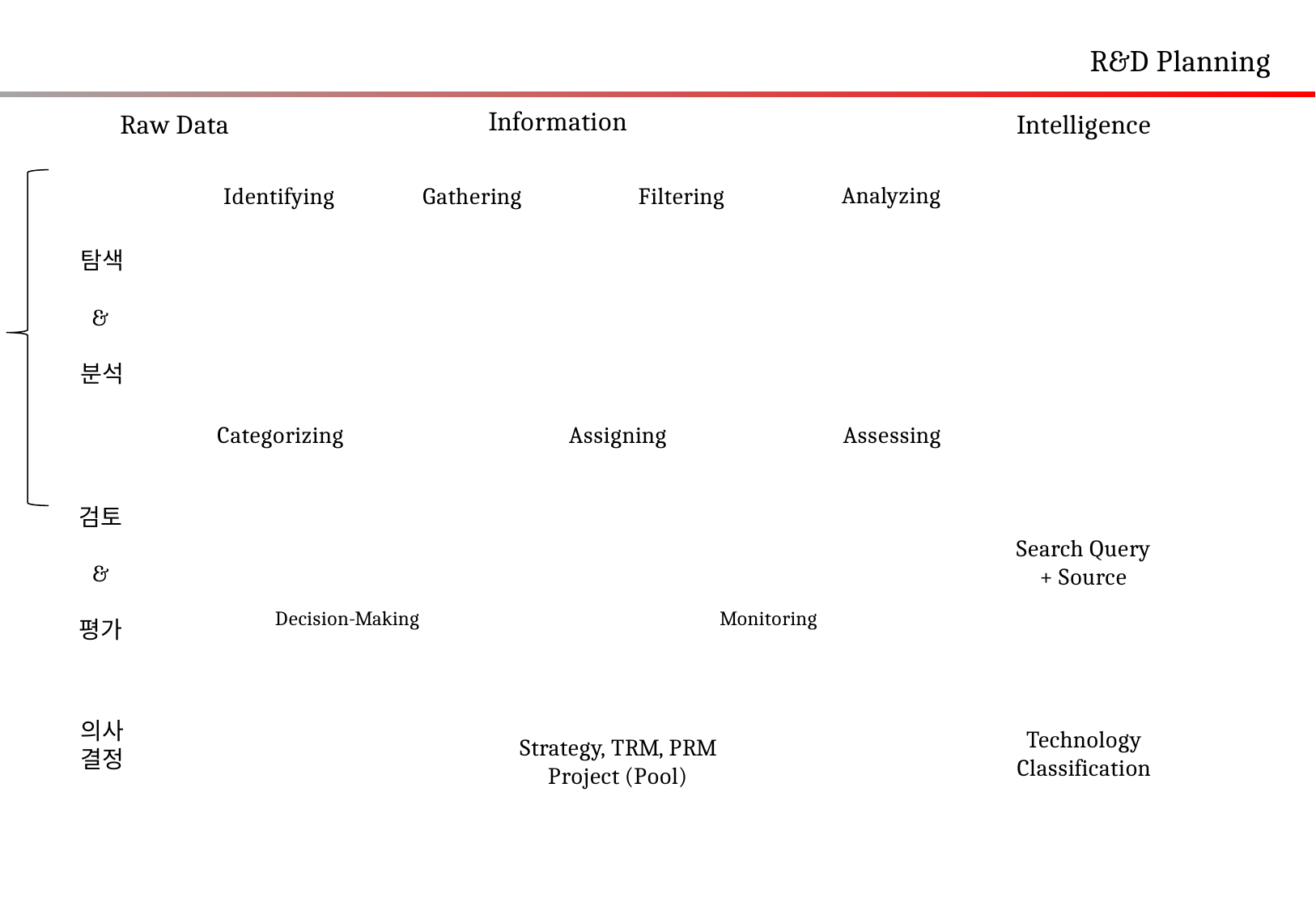

R&D Planning
Information
Raw Data
Intelligence

Analyzing
Gathering
Filtering
Identifying
탐색

&

분석
Categorizing
Assigning
Assessing
검토

&

평가
Search Query
+ Source
Decision-Making
Monitoring
의사
결정
Technology
Classification
Strategy, TRM, PRM
Project (Pool)